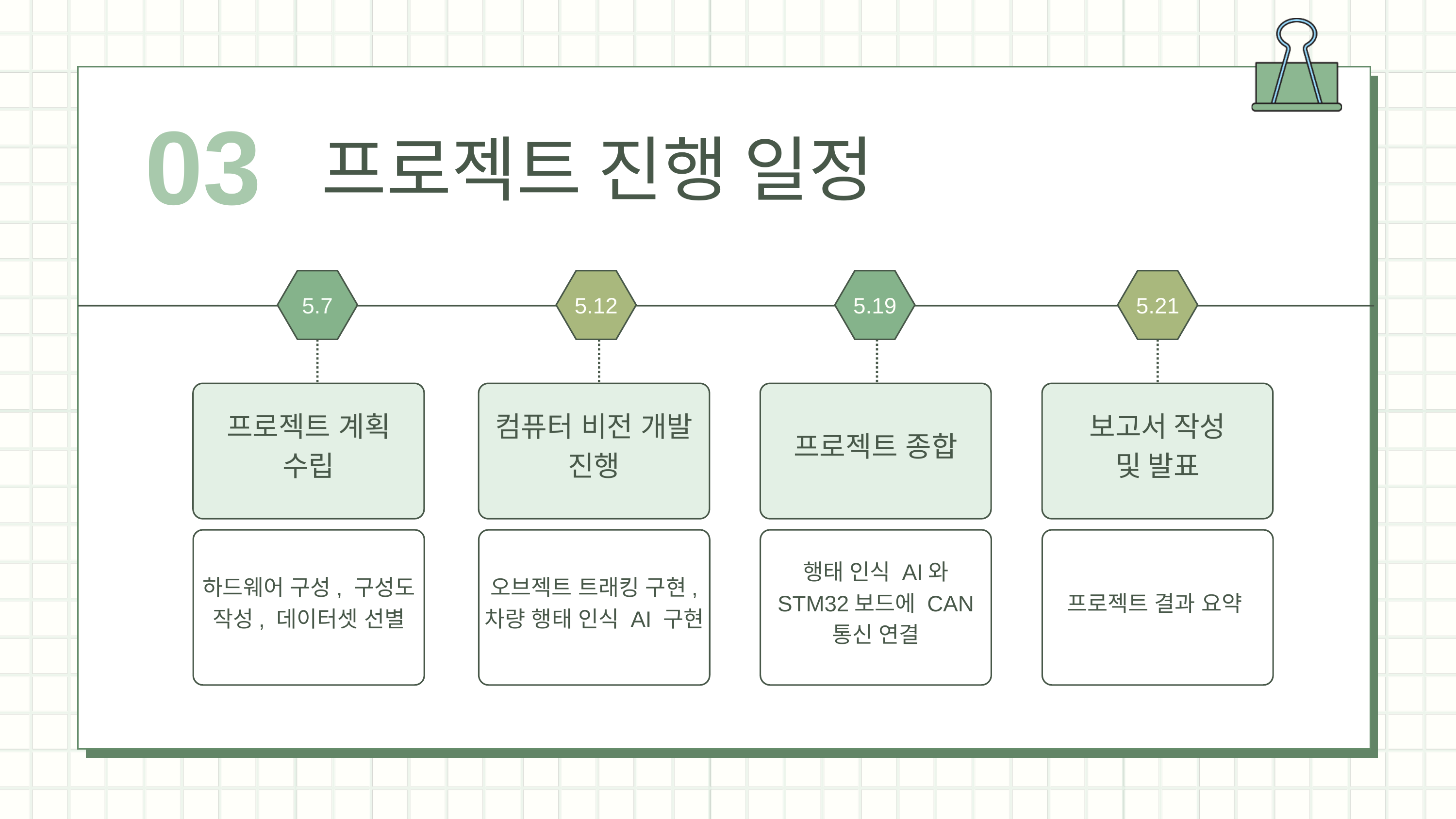

03
프로젝트 진행 일정

5.7

5.12

5.19

5.21

프로젝트 계획 수립

컴퓨터 비전 개발 진행

프로젝트 종합

보고서 작성
및 발표

하드웨어 구성, 구성도 작성, 데이터셋 선별

오브젝트 트래킹 구현,
차량 행태 인식 AI 구현

행태 인식 AI와 STM32보드에 CAN 통신 연결

프로젝트 결과 요약